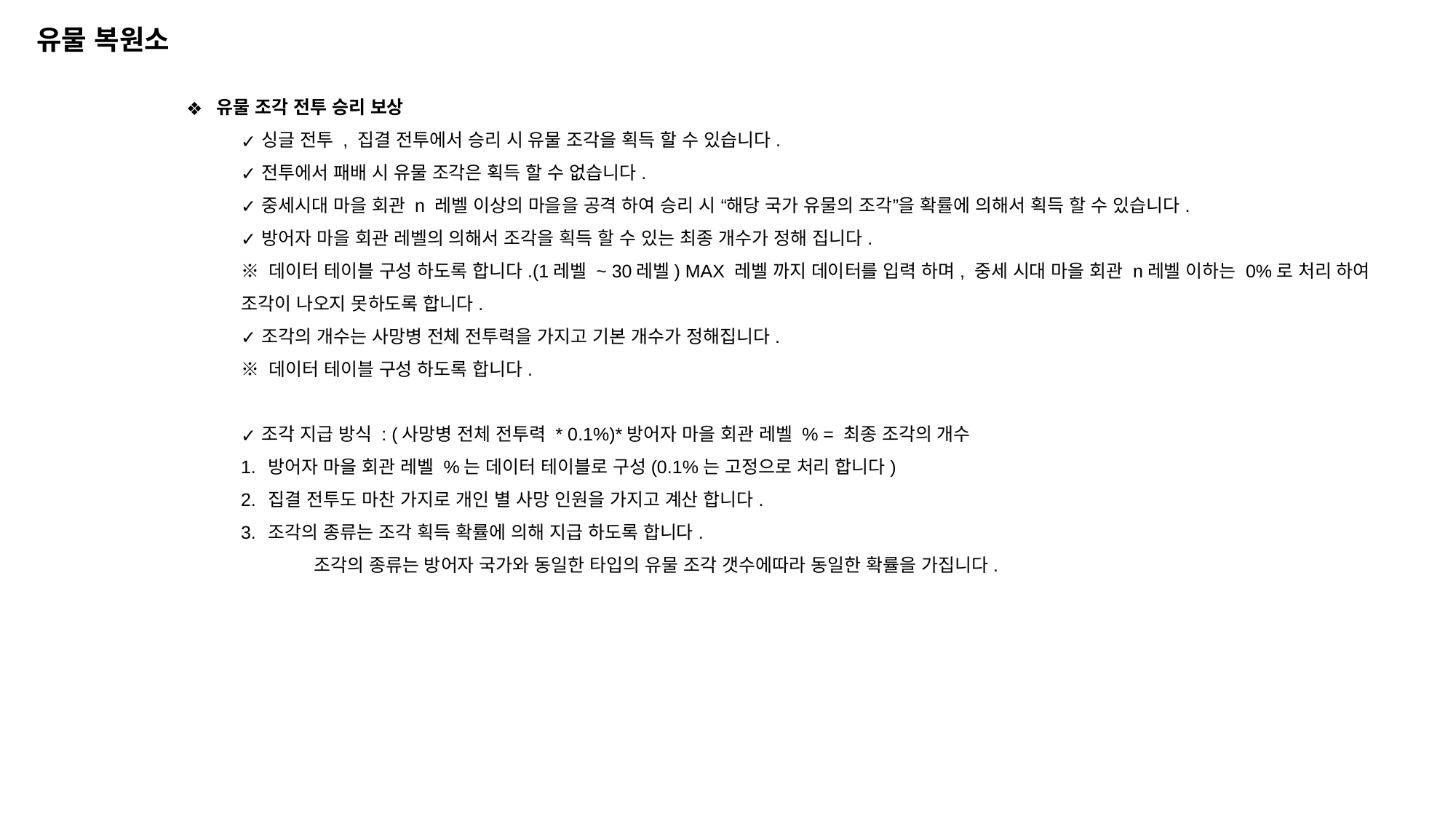

유물 복원소
 유물 조각 전투 승리 보상
싱글 전투 , 집결 전투에서 승리 시 유물 조각을 획득 할 수 있습니다.
전투에서 패배 시 유물 조각은 획득 할 수 없습니다.
중세시대 마을 회관 n 레벨 이상의 마을을 공격 하여 승리 시 “해당 국가 유물의 조각”을 확률에 의해서 획득 할 수 있습니다.
방어자 마을 회관 레벨의 의해서 조각을 획득 할 수 있는 최종 개수가 정해 집니다.
※ 데이터 테이블 구성 하도록 합니다.(1레벨 ~ 30레벨) MAX 레벨 까지 데이터를 입력 하며, 중세 시대 마을 회관 n레벨 이하는 0%로 처리 하여 조각이 나오지 못하도록 합니다.
조각의 개수는 사망병 전체 전투력을 가지고 기본 개수가 정해집니다.
※ 데이터 테이블 구성 하도록 합니다.

조각 지급 방식 : (사망병 전체 전투력 * 0.1%)*방어자 마을 회관 레벨 % = 최종 조각의 개수
방어자 마을 회관 레벨 %는 데이터 테이블로 구성(0.1%는 고정으로 처리 합니다)
집결 전투도 마찬 가지로 개인 별 사망 인원을 가지고 계산 합니다.
조각의 종류는 조각 획득 확률에 의해 지급 하도록 합니다.
조각의 종류는 방어자 국가와 동일한 타입의 유물 조각 갯수에따라 동일한 확률을 가집니다.